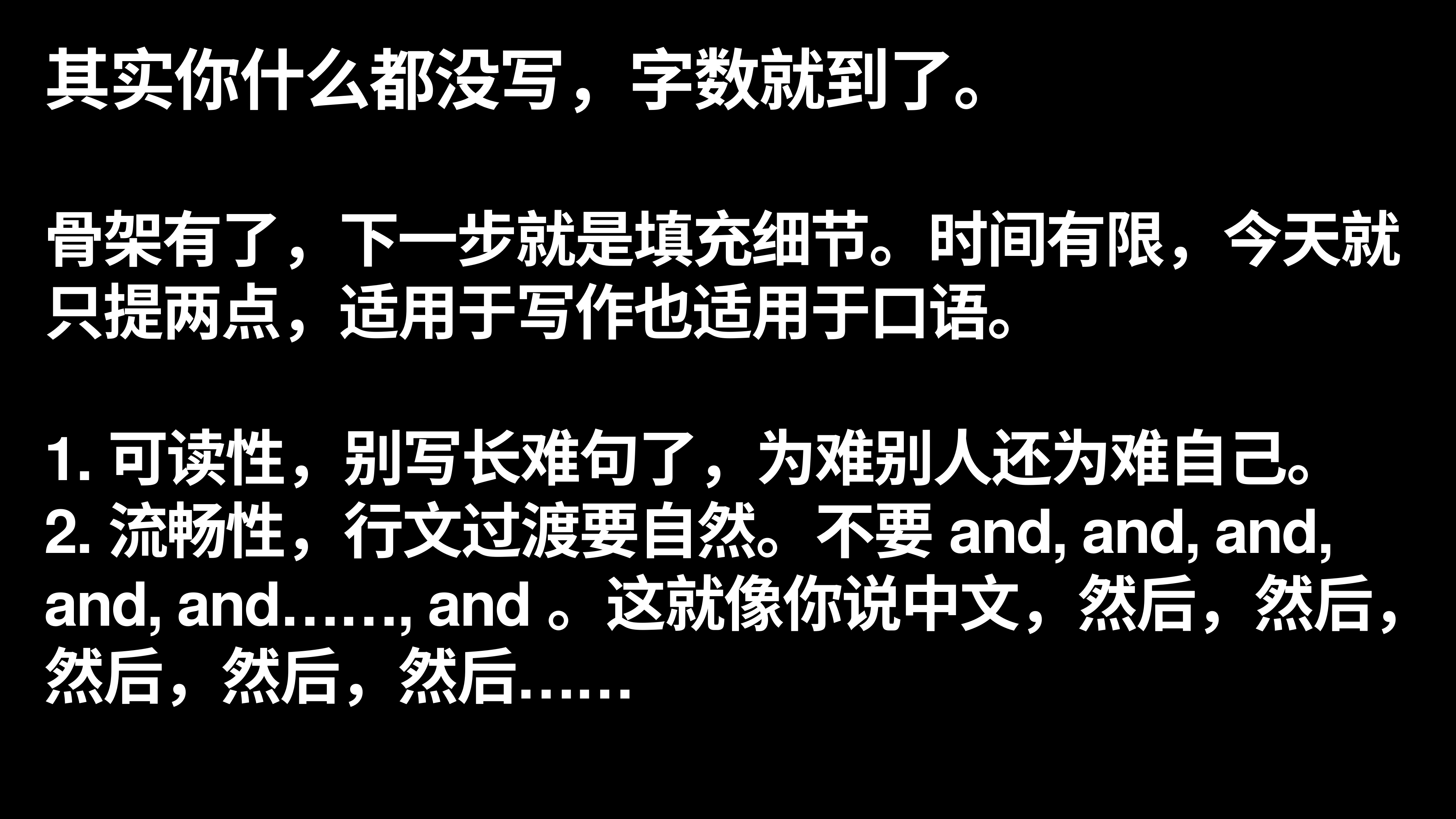

# 其实你什么都没写，字数就到了。
骨架有了，下一步就是填充细节。时间有限，今天就只提两点，适用于写作也适用于口语。

1.可读性，别写长难句了，为难别人还为难自己。
2.流畅性，行文过渡要自然。不要and, and, and, and, and……, and。这就像你说中文，然后，然后，然后，然后，然后……